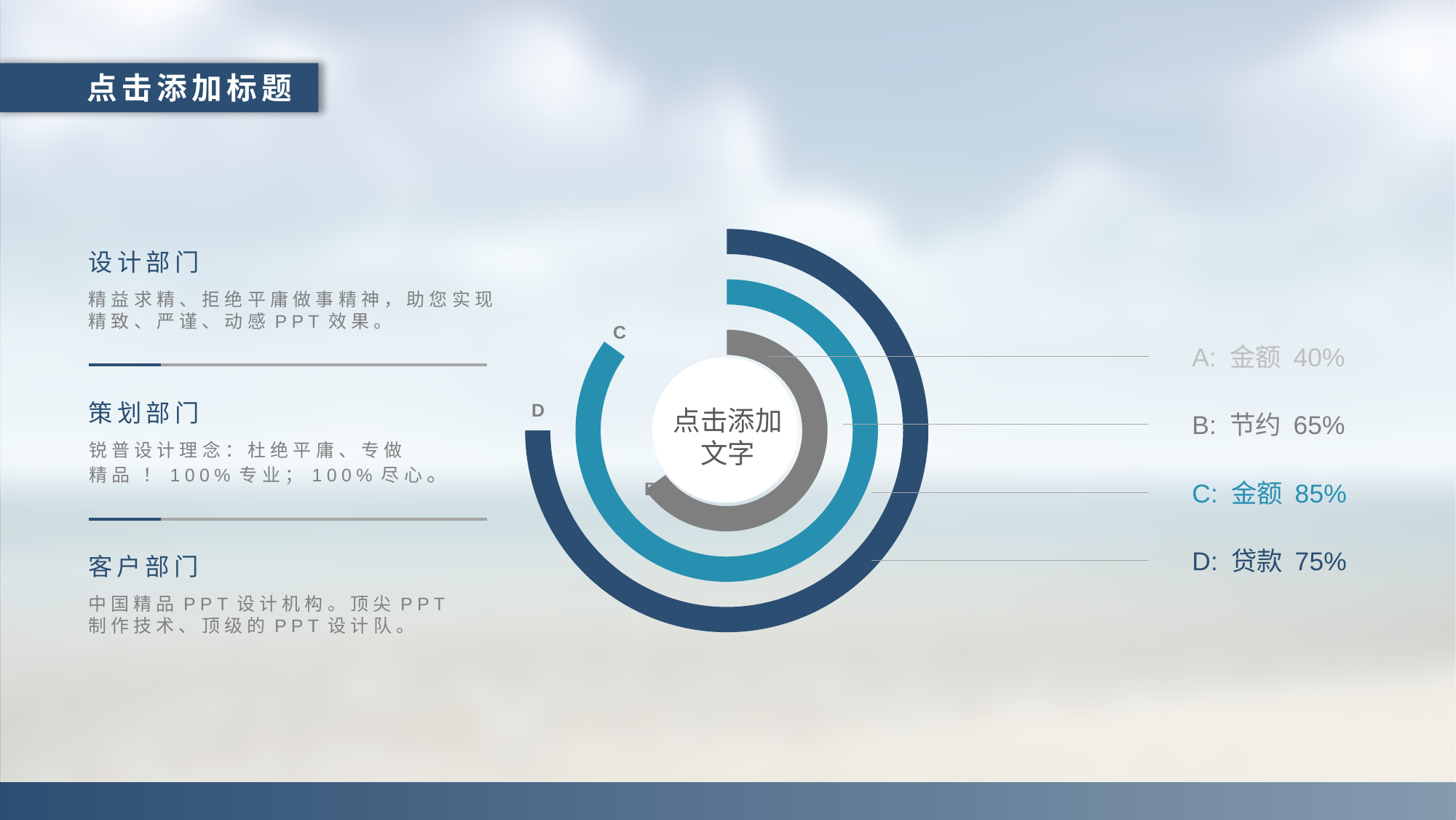

点击添加标题

### Chart

| Category | a | 辅助 | b | 辅助2 | c | 辅助3 | d |
|---|---|---|---|---|---|---|---|
| Part1 | 40.0 | 0.0 | 65.0 | None | 85.0 | None | 75.0 |
| Part2 | 60.0 | 0.0 | 35.0 | None | 15.0 | None | 25.0 |
A
设计部门
精益求精、拒绝平庸做事精神，助您实现
精致、严谨、动感PPT效果。
A: 金额 40%
策划部门
锐普设计理念：杜绝平庸、专做
精品 ！100%专业；100%尽心。
点击添加
文字
B: 节约 65%
C: 金额 85%
D: 贷款 75%
客户部门
中国精品PPT设计机构。顶尖PPT
制作技术、顶级的PPT设计队。